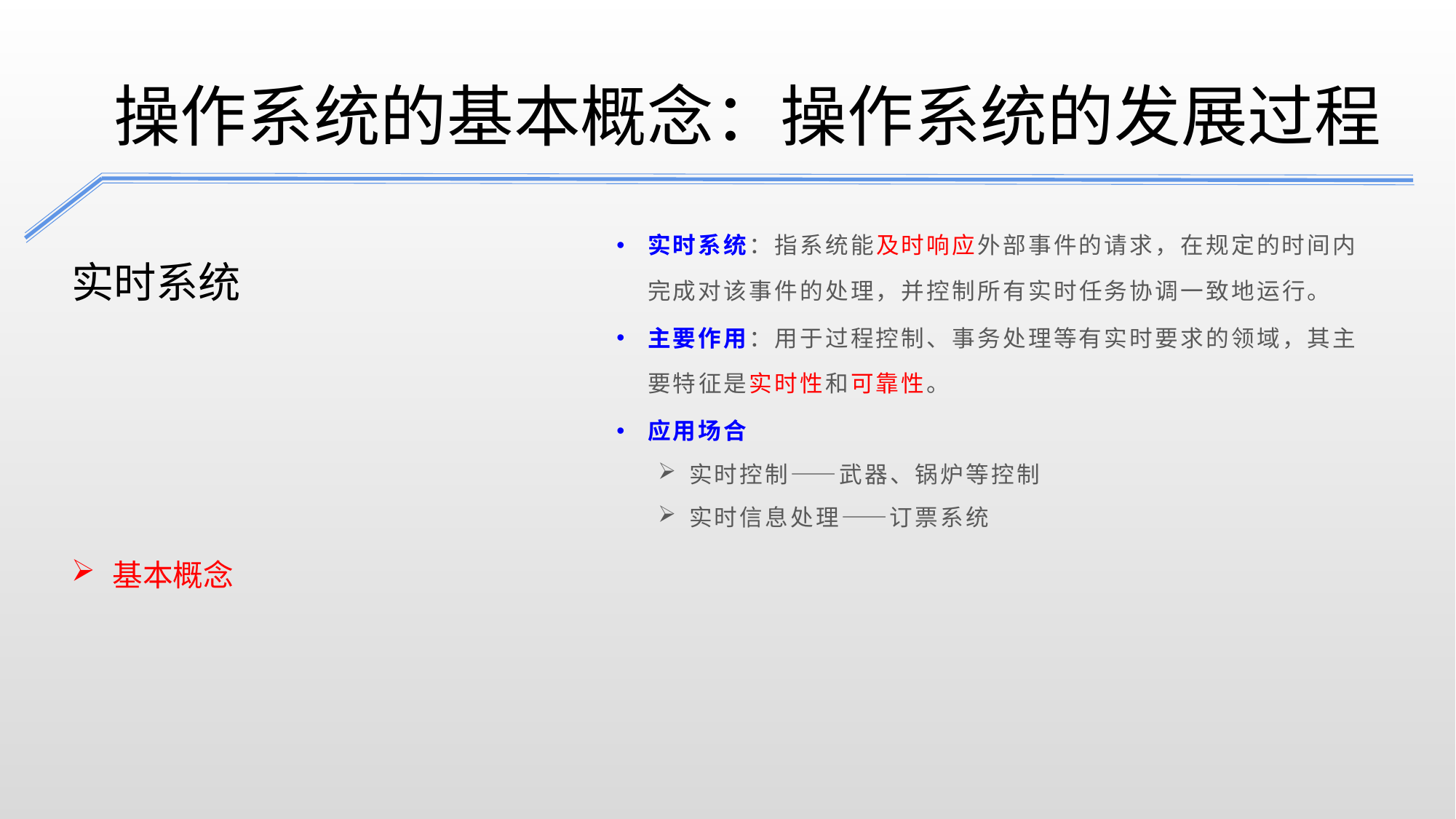

操作系统的基本概念：操作系统的发展过程
实时系统：指系统能及时响应外部事件的请求，在规定的时间内完成对该事件的处理，并控制所有实时任务协调一致地运行。
主要作用：用于过程控制、事务处理等有实时要求的领域，其主要特征是实时性和可靠性。
应用场合
实时控制——武器、锅炉等控制
实时信息处理——订票系统
实时系统
基本概念